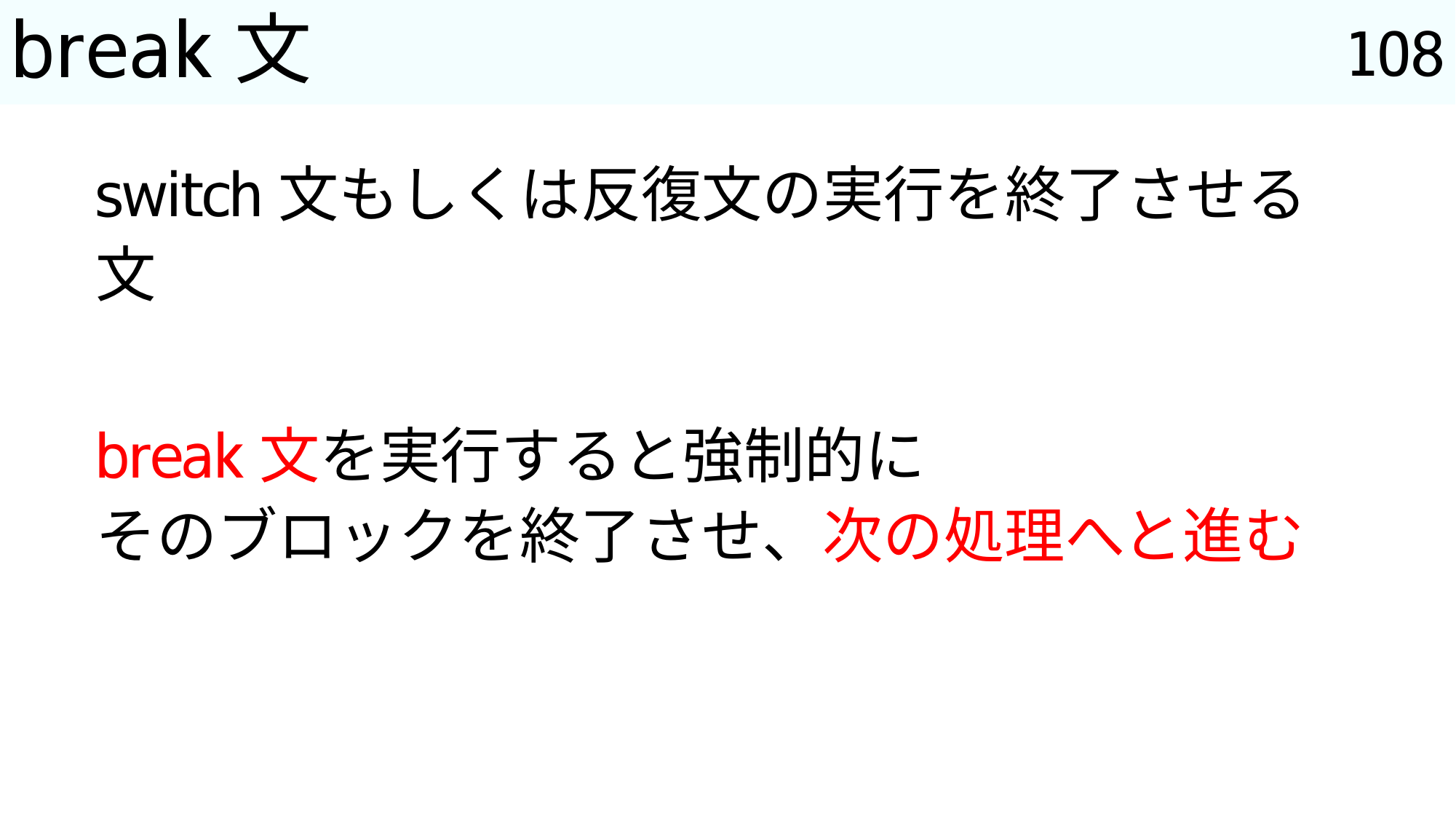

108
# break文
switch文もしくは反復文の実行を終了させる文

break文を実行すると強制的に
そのブロックを終了させ、次の処理へと進む